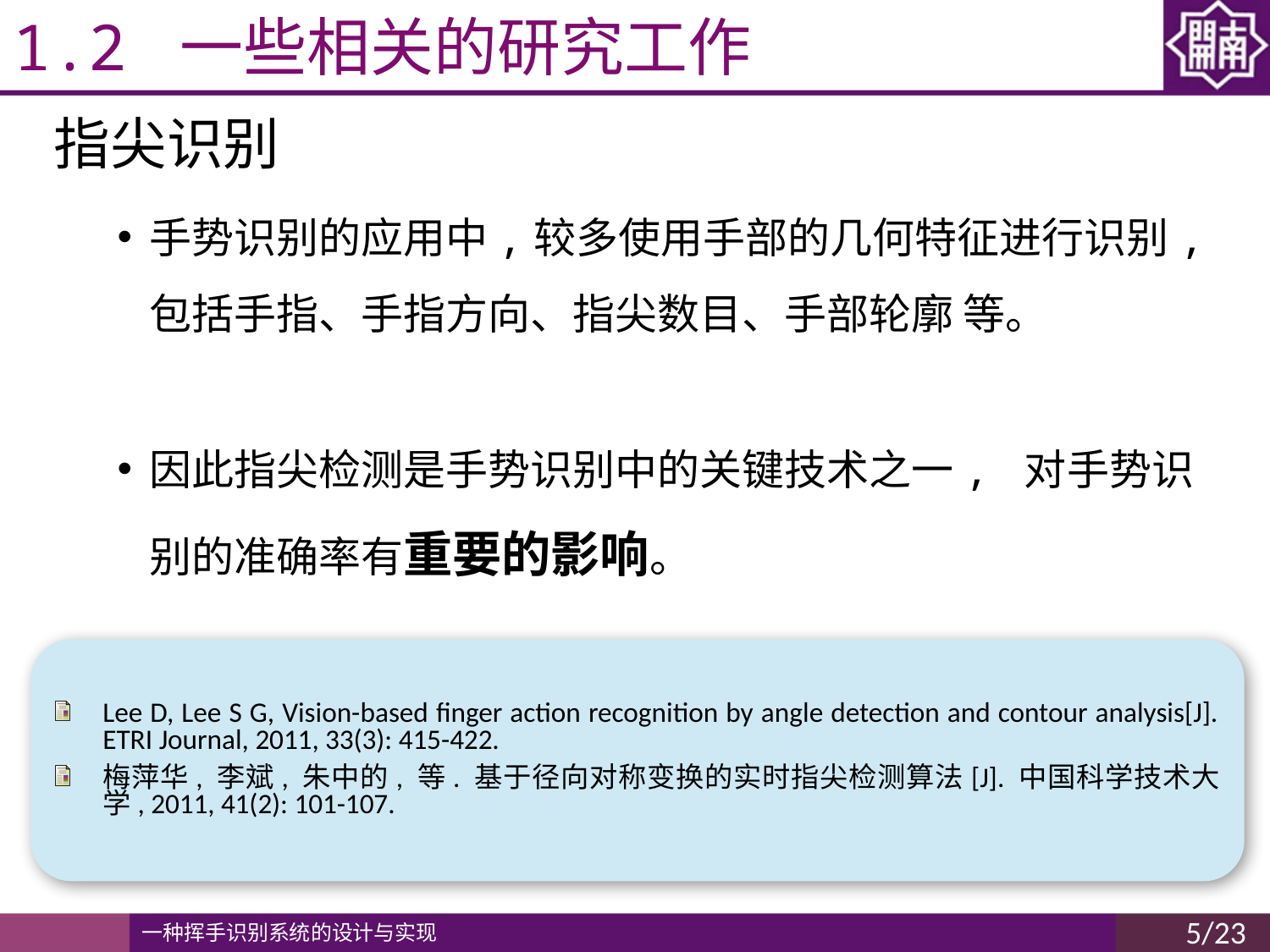

# 1.2 一些相关的研究工作
指尖识别
手势识别的应用中,较多使用手部的几何特征进行识别,包括手指、手指方向、指尖数目、手部轮廓 等。

因此指尖检测是手势识别中的关键技术之一, 对手势识别的准确率有重要的影响。
Lee D, Lee S G, Vision-based finger action recognition by angle detection and contour analysis[J]. ETRI Journal, 2011, 33(3): 415-422.
梅萍华, 李斌, 朱中的, 等. 基于径向对称变换的实时指尖检测算法[J]. 中国科学技术大学, 2011, 41(2): 101-107.
5/23
一种挥手识别系统的设计与实现